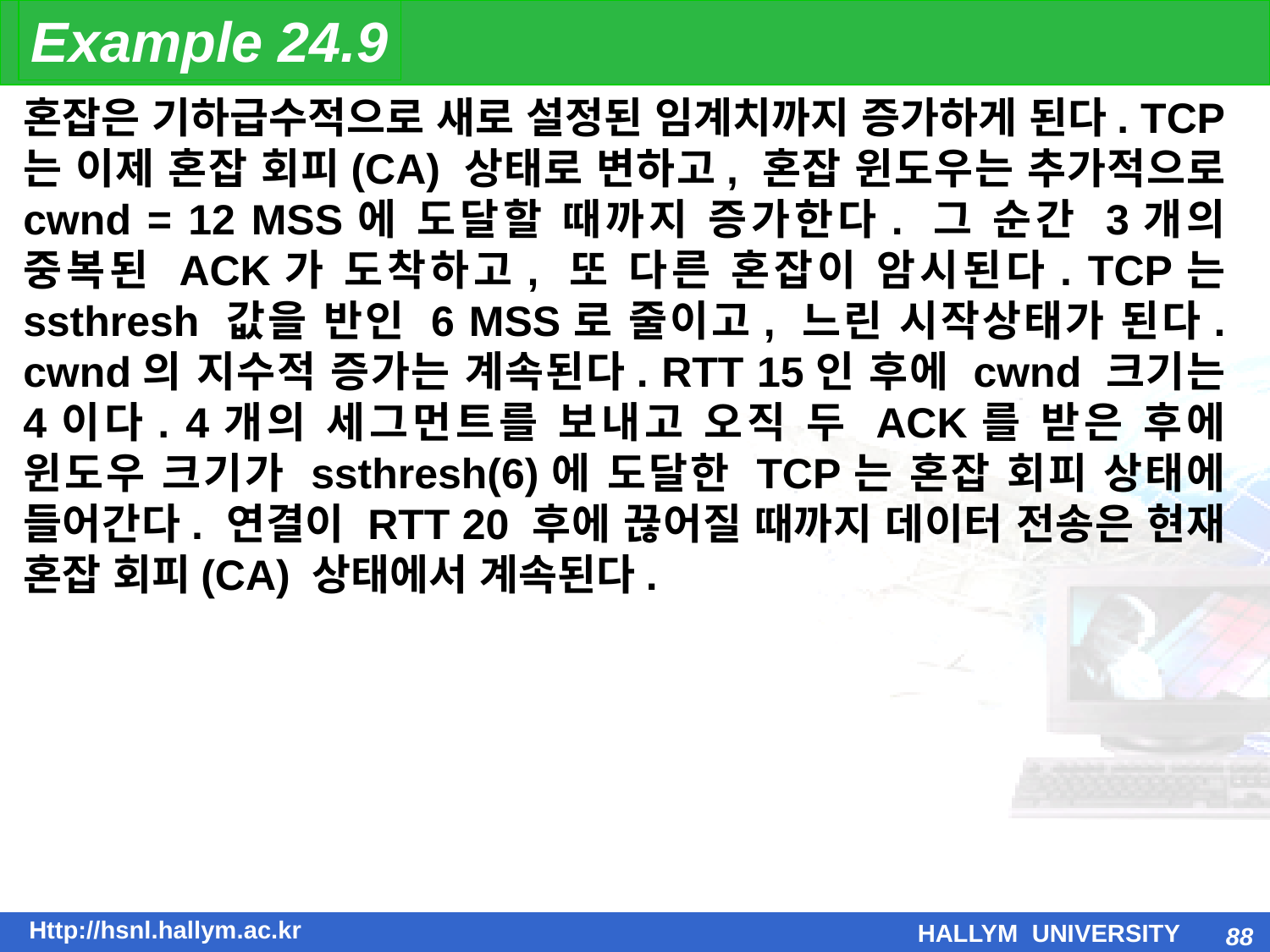

Example 24.9
혼잡은 기하급수적으로 새로 설정된 임계치까지 증가하게 된다. TCP는 이제 혼잡 회피(CA) 상태로 변하고, 혼잡 윈도우는 추가적으로 cwnd = 12 MSS에 도달할 때까지 증가한다. 그 순간 3개의 중복된 ACK가 도착하고, 또 다른 혼잡이 암시된다. TCP는 ssthresh 값을 반인 6 MSS로 줄이고, 느린 시작상태가 된다. cwnd의 지수적 증가는 계속된다. RTT 15인 후에 cwnd 크기는 4이다. 4개의 세그먼트를 보내고 오직 두 ACK를 받은 후에 윈도우 크기가 ssthresh(6)에 도달한 TCP는 혼잡 회피 상태에 들어간다. 연결이 RTT 20 후에 끊어질 때까지 데이터 전송은 현재 혼잡 회피(CA) 상태에서 계속된다.
88